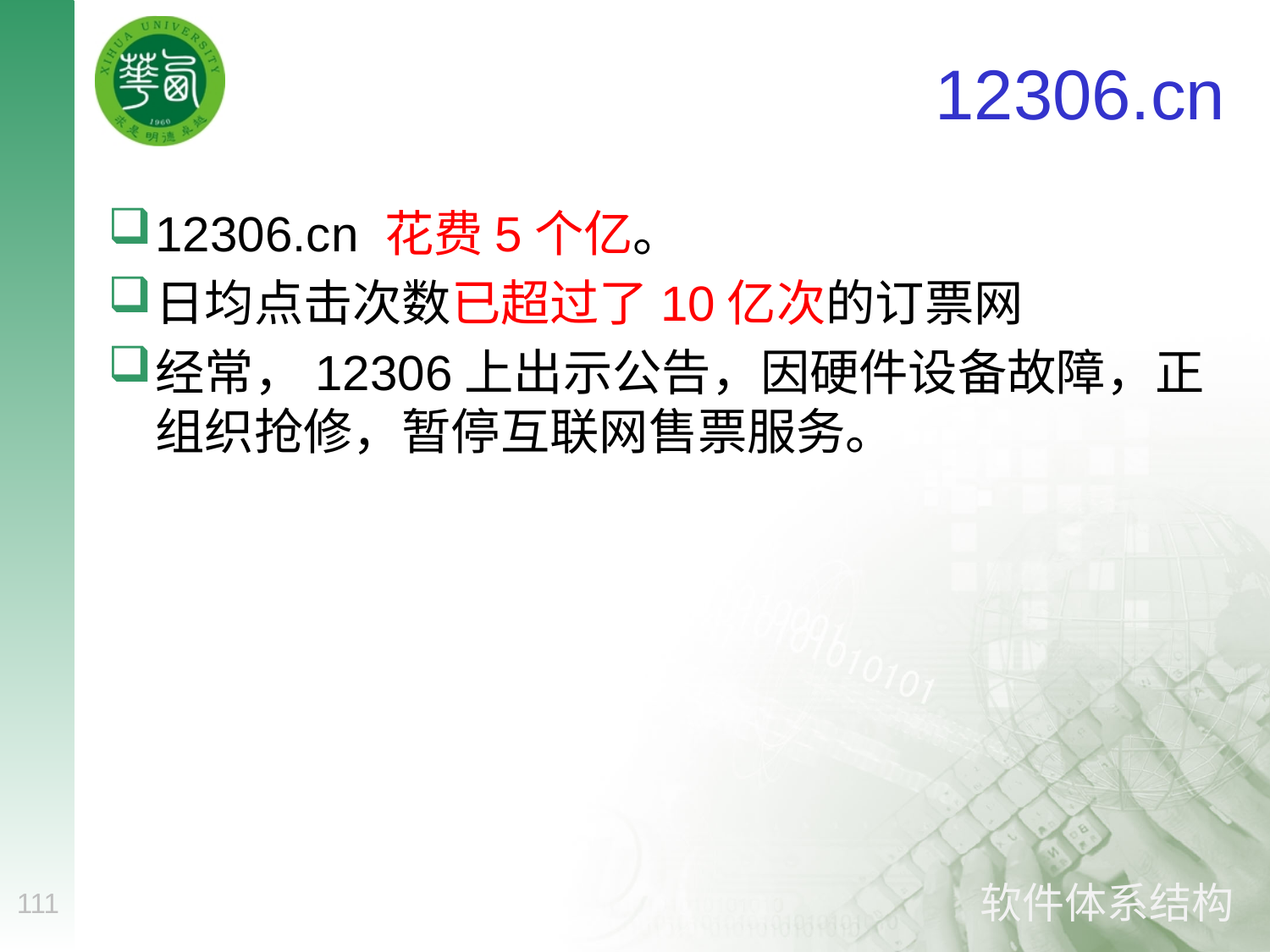

# 12306.cn
12306.cn 花费5个亿。
日均点击次数已超过了10亿次的订票网
经常，12306上出示公告，因硬件设备故障，正组织抢修，暂停互联网售票服务。
111